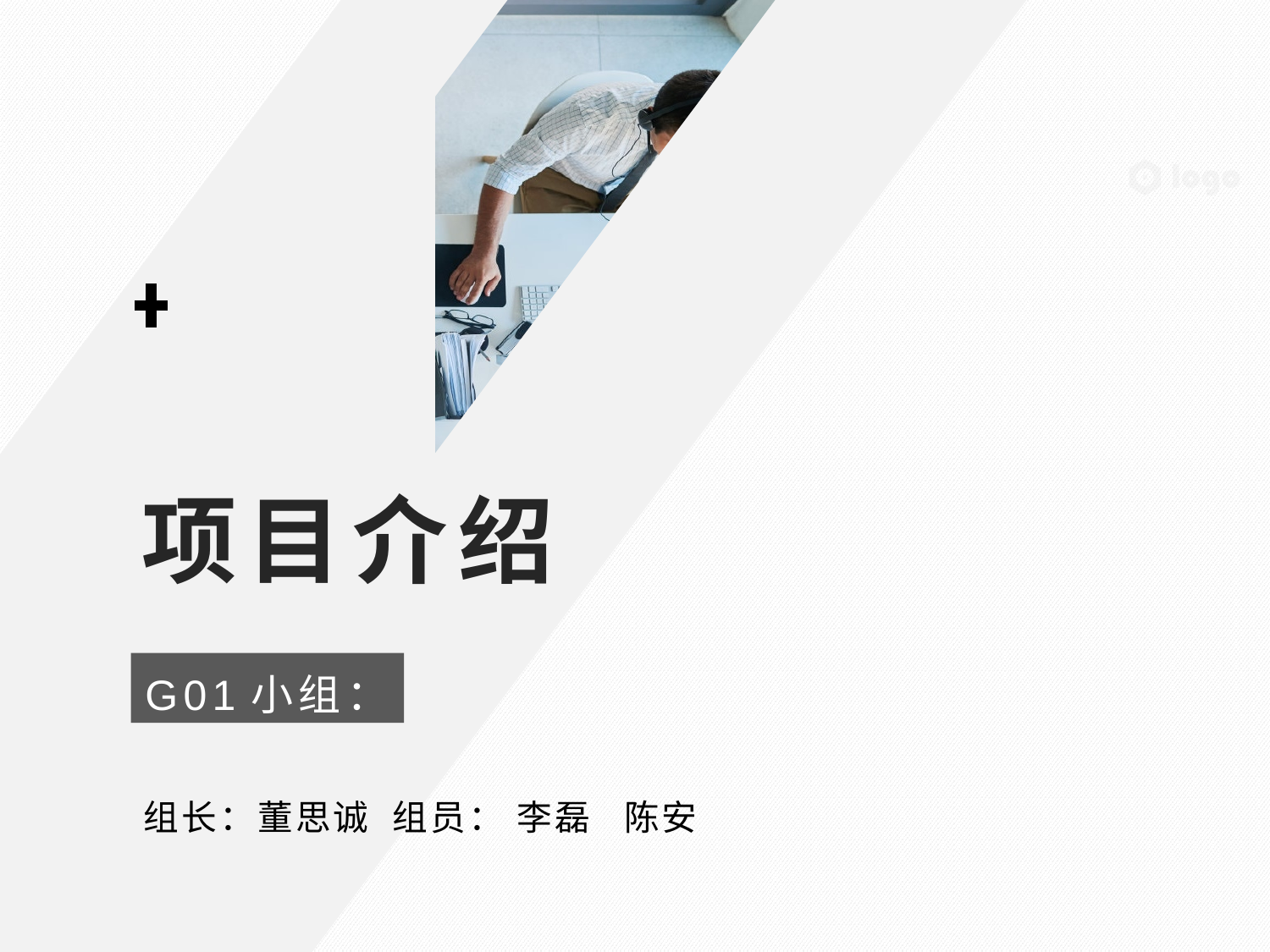

# 项目介绍
G01小组：
组长：董思诚  组员： 李磊   陈安